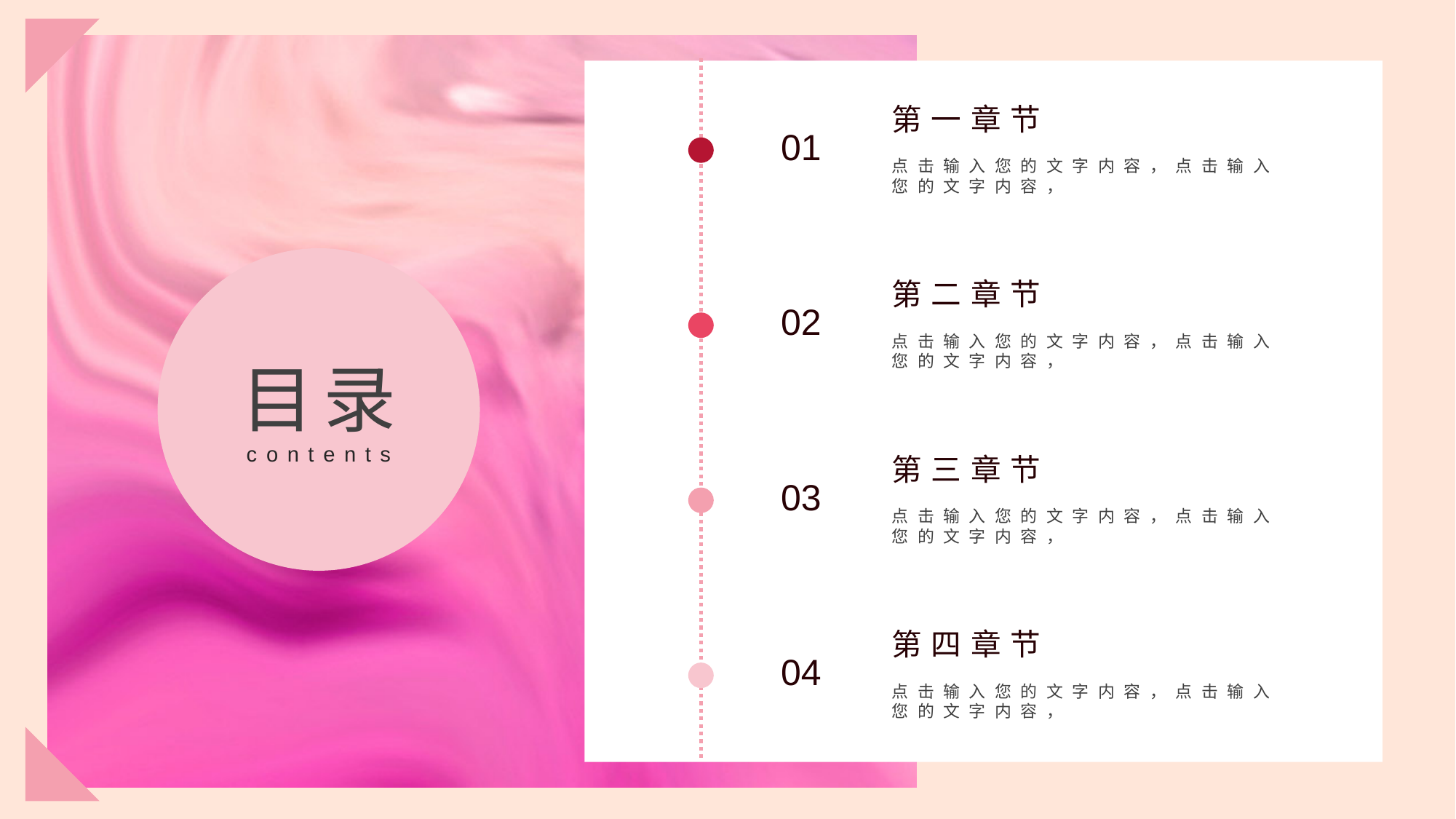

第一章节
点击输入您的文字内容，点击输入您的文字内容，
01

目录
contents
第二章节
点击输入您的文字内容，点击输入您的文字内容，
02

第三章节
点击输入您的文字内容，点击输入您的文字内容，
03

第四章节
点击输入您的文字内容，点击输入您的文字内容，
04